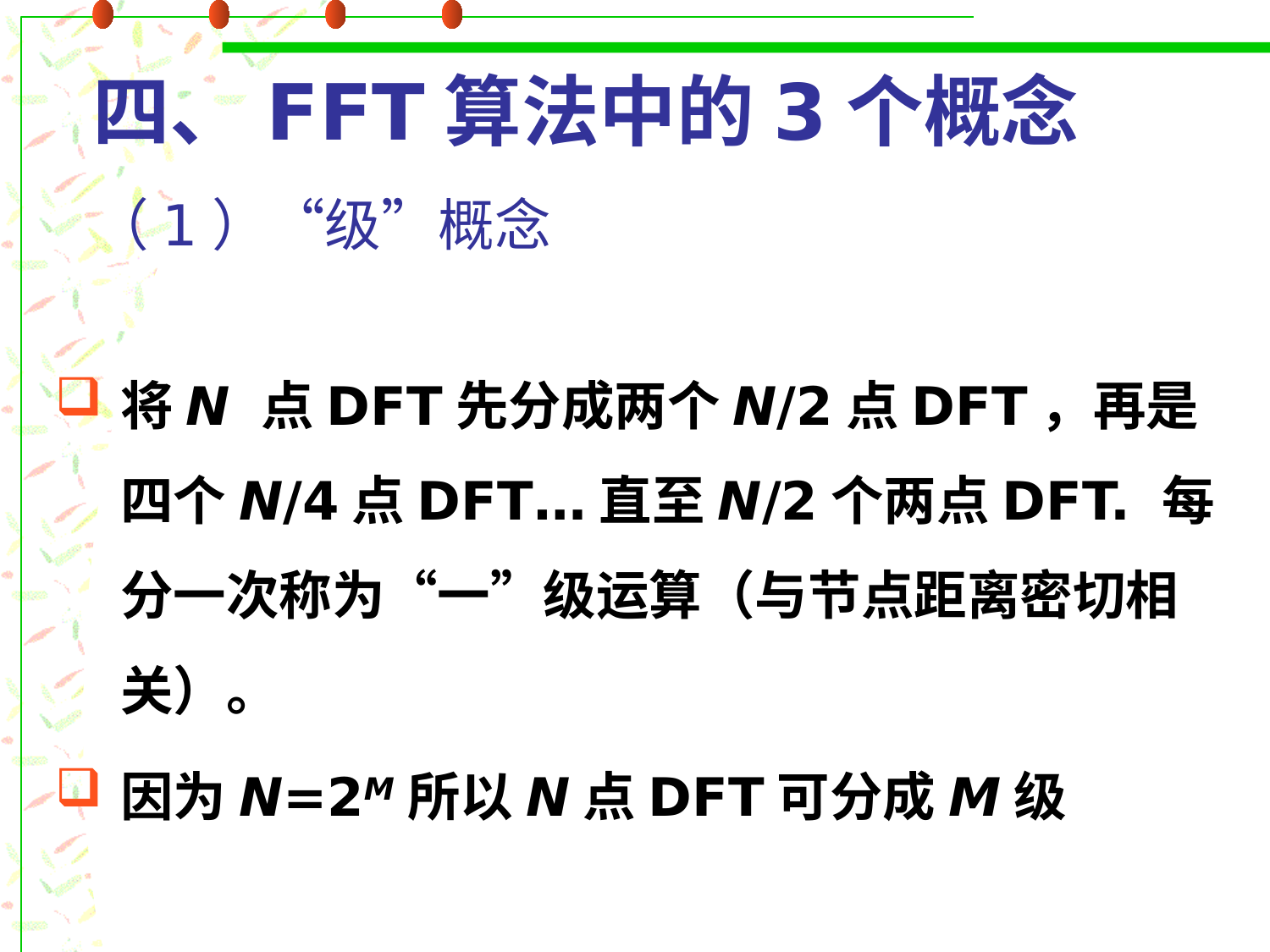

# 四、FFT算法中的3个概念 （1）“级”概念
将N 点DFT先分成两个N/2点DFT，再是四个N/4点DFT…直至N/2个两点DFT. 每分一次称为“一”级运算（与节点距离密切相关）。
因为N=2M所以N点DFT可分成M级